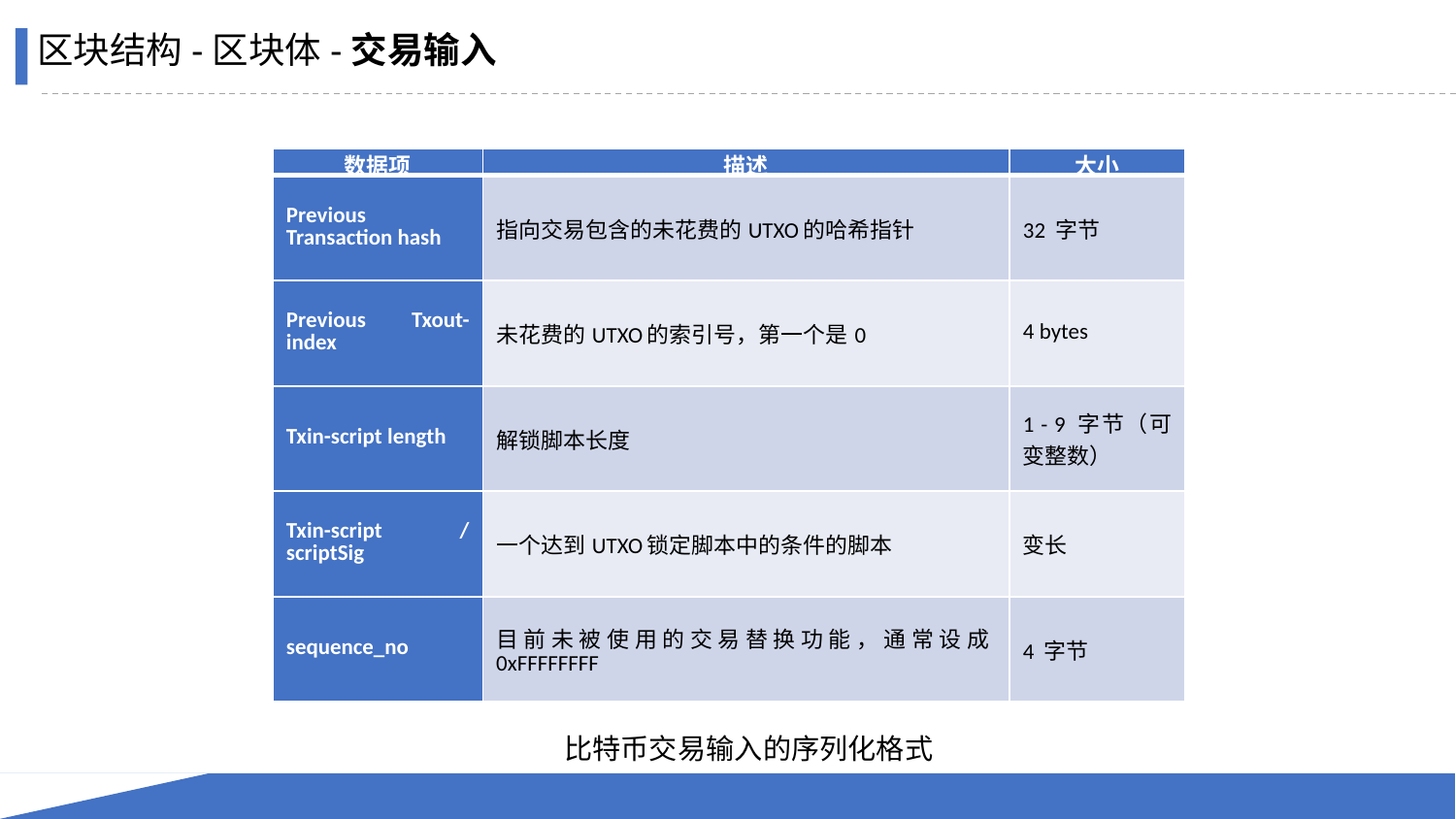

区块结构-区块体-交易输入

| 数据项 | 描述 | 大小 |
| --- | --- | --- |
| Previous Transaction hash | 指向交易包含的未花费的UTXO的哈希指针 | 32 字节 |
| Previous Txout-index | 未花费的UTXO的索引号，第一个是0 | 4 bytes |
| Txin-script length | 解锁脚本长度 | 1 - 9 字节（可变整数） |
| Txin-script / scriptSig | 一个达到UTXO锁定脚本中的条件的脚本 | 变长 |
| sequence\_no | 目前未被使用的交易替换功能，通常设成0xFFFFFFFF | 4 字节 |
比特币交易输入的序列化格式
10